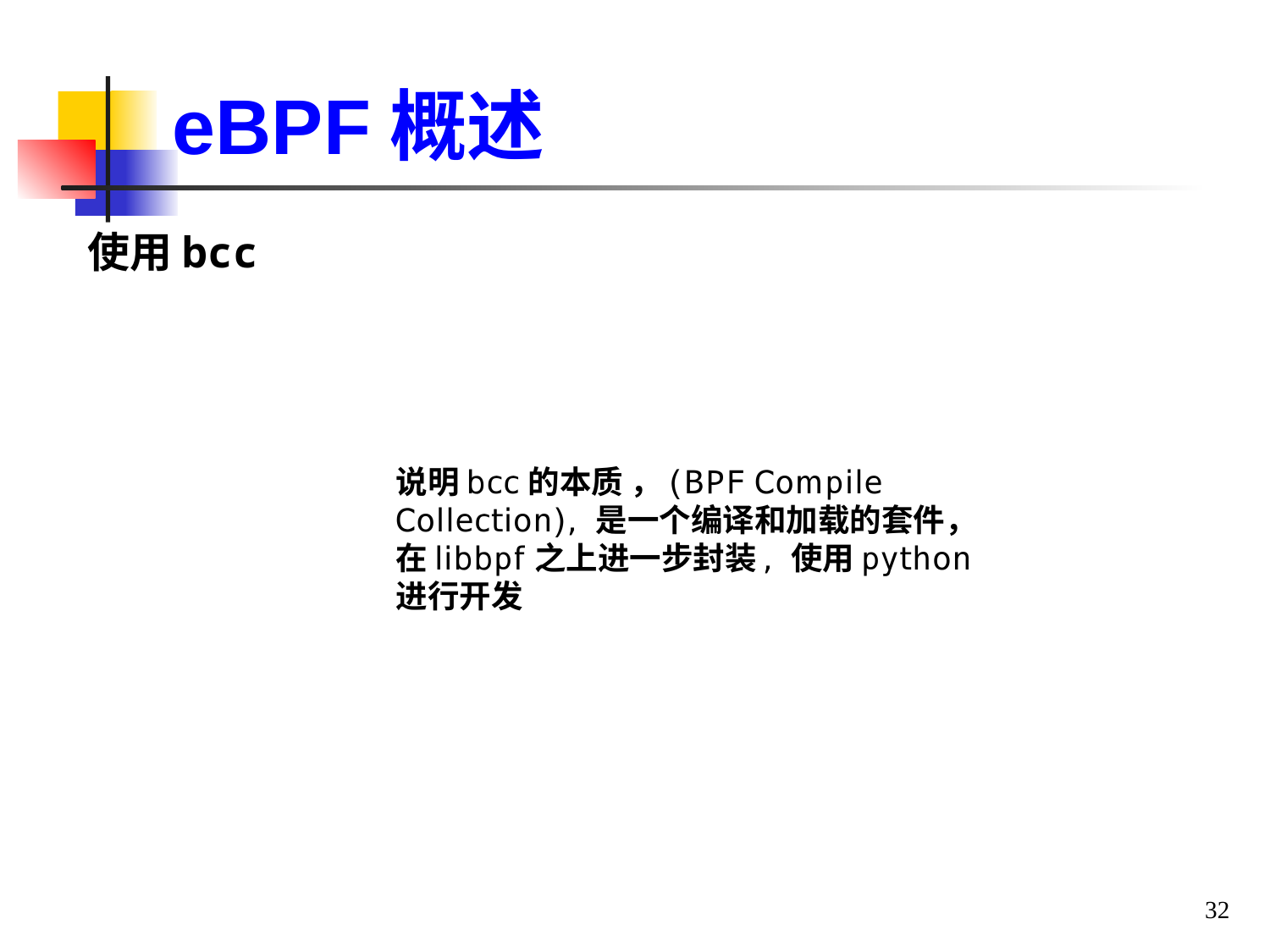

eBPF概述
使用bcc
说明bcc的本质 ，(BPF Compile Collection), 是一个编译和加载的套件，在libbpf之上进一步封装, 使用python进行开发
32